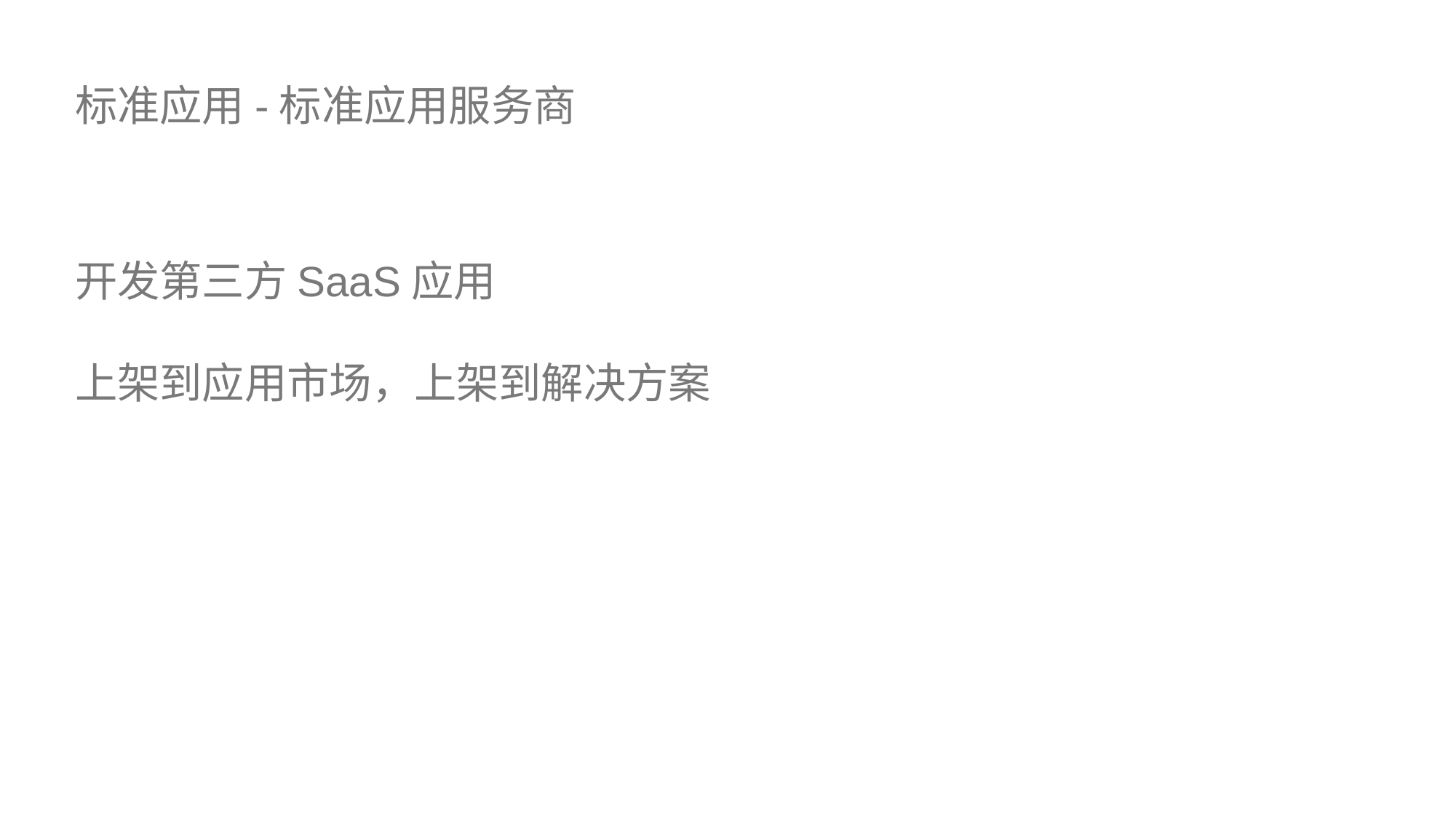

标准应用-标准应用服务商
开发第三方SaaS应用

上架到应用市场，上架到解决方案